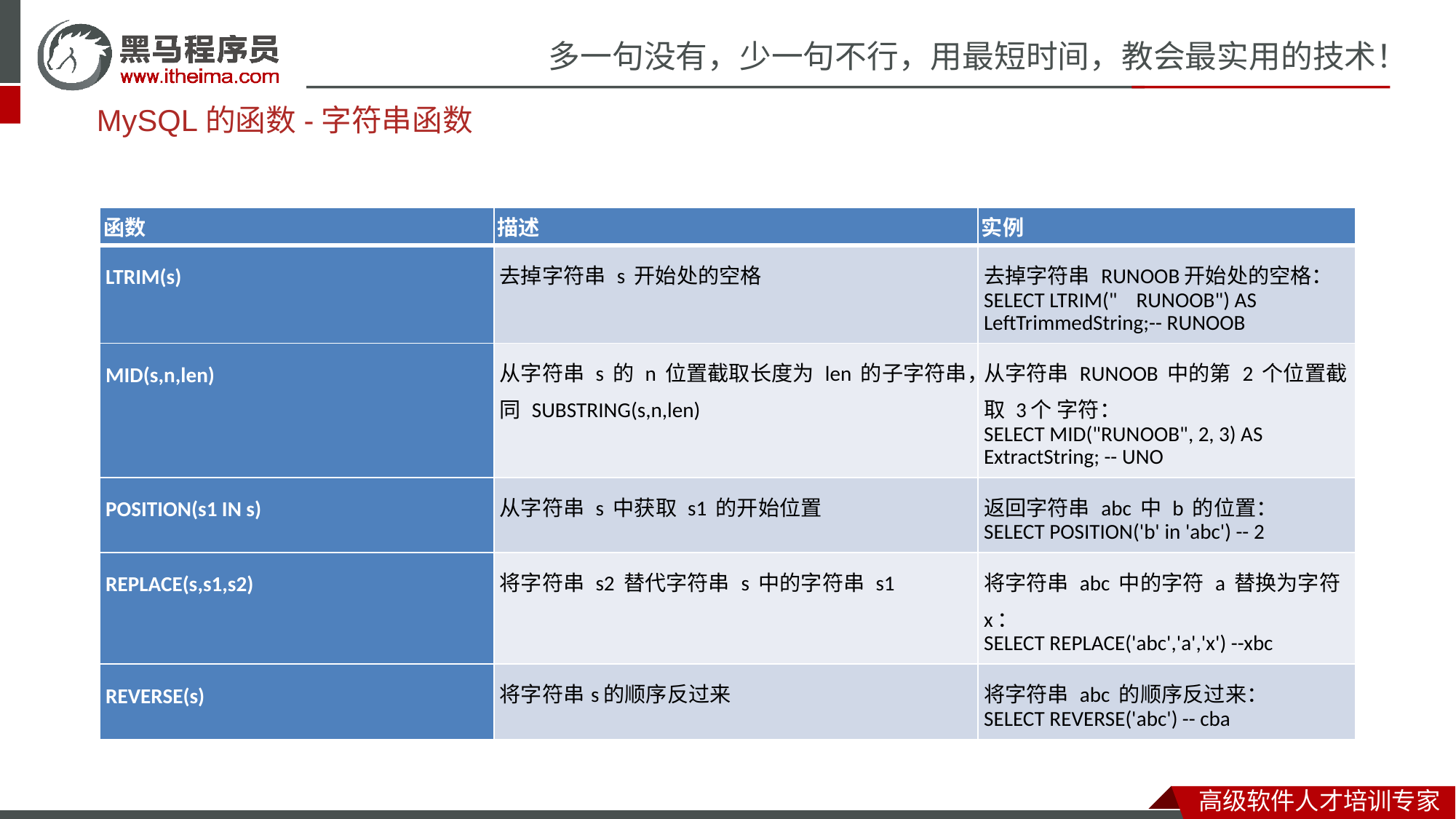

MySQL的函数-字符串函数
| 函数 | 描述 | 实例 |
| --- | --- | --- |
| LTRIM(s) | 去掉字符串 s 开始处的空格 | 去掉字符串 RUNOOB开始处的空格： SELECT LTRIM(" RUNOOB") AS LeftTrimmedString;-- RUNOOB |
| MID(s,n,len) | 从字符串 s 的 n 位置截取长度为 len 的子字符串，同 SUBSTRING(s,n,len) | 从字符串 RUNOOB 中的第 2 个位置截取 3个 字符： SELECT MID("RUNOOB", 2, 3) AS ExtractString; -- UNO |
| POSITION(s1 IN s) | 从字符串 s 中获取 s1 的开始位置 | 返回字符串 abc 中 b 的位置： SELECT POSITION('b' in 'abc') -- 2 |
| REPLACE(s,s1,s2) | 将字符串 s2 替代字符串 s 中的字符串 s1 | 将字符串 abc 中的字符 a 替换为字符 x： SELECT REPLACE('abc','a','x') --xbc |
| REVERSE(s) | 将字符串s的顺序反过来 | 将字符串 abc 的顺序反过来： SELECT REVERSE('abc') -- cba |